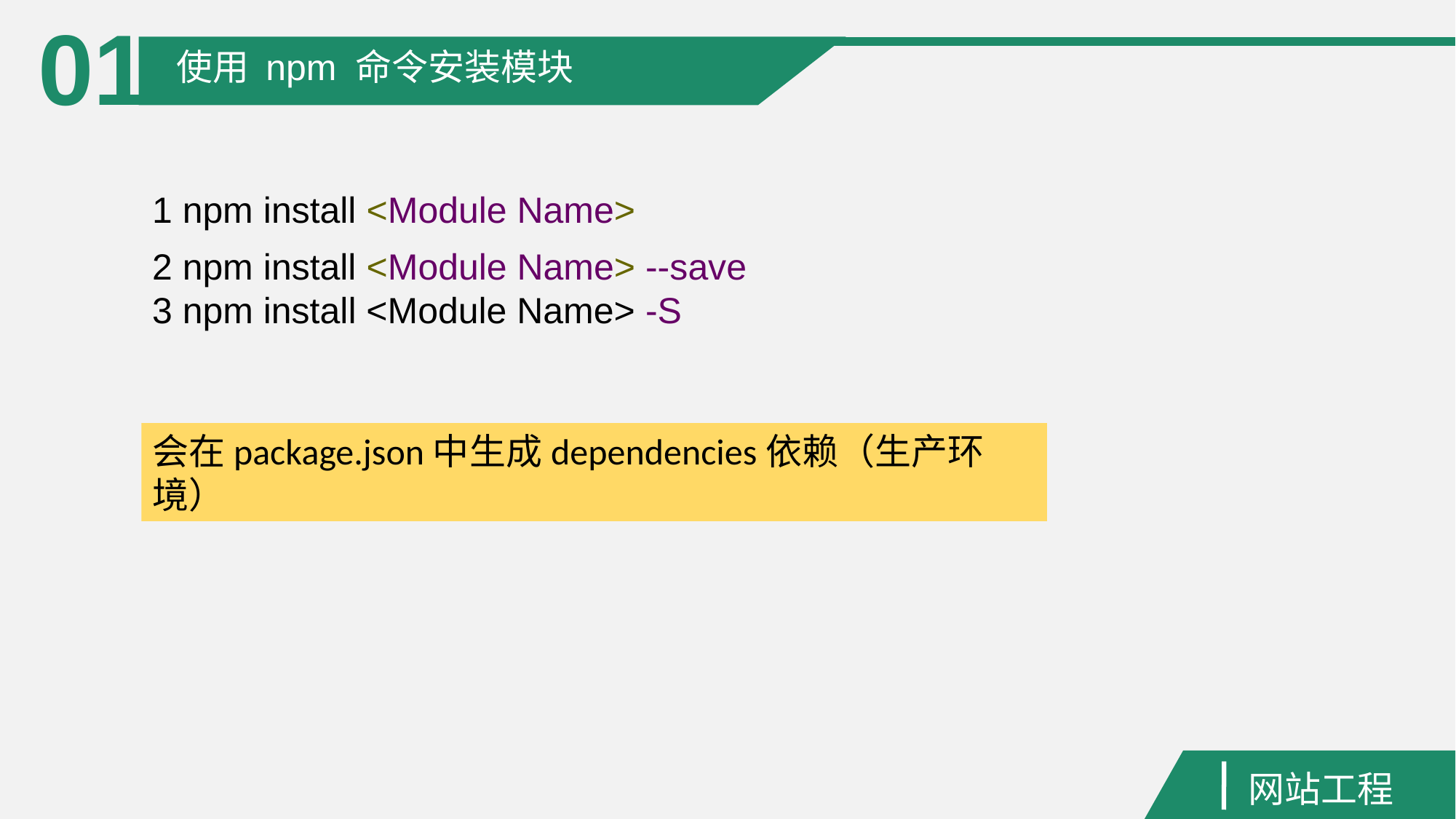

01
使用 npm 命令安装模块

1 npm install <Module Name>
2 npm install <Module Name> --save
3 npm install <Module Name> -S

会在package.json中生成dependencies依赖（生产环境）